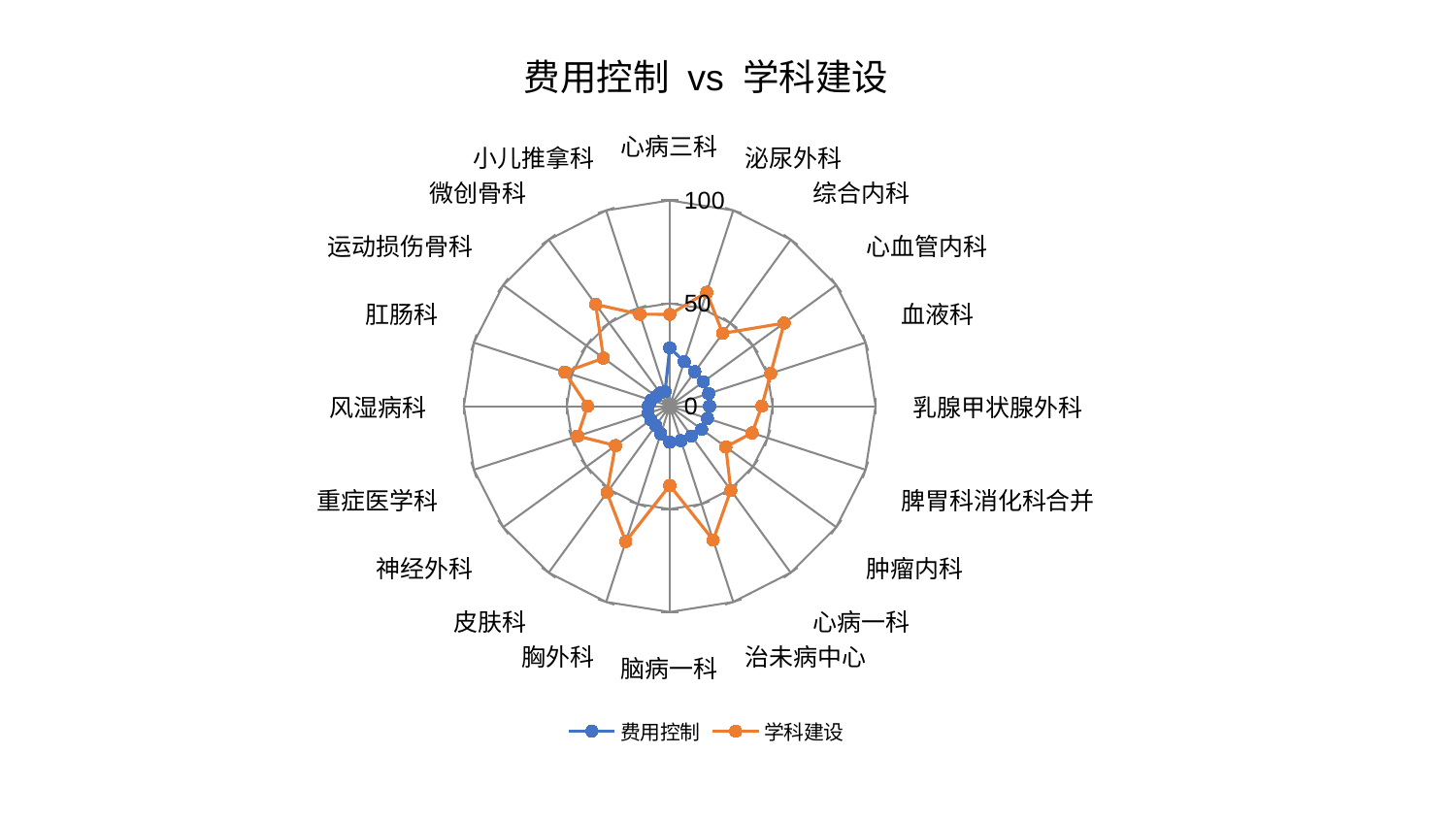

### Chart: 费用控制 vs 学科建设

| Category | 费用控制 | 学科建设 |
|---|---|---|
| 心病三科 | 28.33549672892363 | 44.59696587668618 |
| 泌尿外科 | 22.79073035388889 | 58.19733962770981 |
| 综合内科 | 20.710184497048164 | 43.76856693188501 |
| 心血管内科 | 20.252832659619504 | 68.72284570403382 |
| 血液科 | 19.879464323959592 | 51.587800956165594 |
| 乳腺甲状腺外科 | 19.356063072313052 | 44.76149293060662 |
| 脾胃科消化科合并 | 19.25148846260517 | 42.09511911944599 |
| 肿瘤内科 | 19.17685948828122 | 33.71067885656852 |
| 心病一科 | 17.92566299385592 | 50.50960159744473 |
| 治未病中心 | 17.615075128901783 | 68.39875391013786 |
| 脑病一科 | 17.478755369863688 | 38.52992888472922 |
| 胸外科 | 14.129533747170752 | 69.11666576775397 |
| 皮肤科 | 11.583699756714699 | 51.885031748843176 |
| 神经外科 | 11.25371535644407 | 32.55693631985723 |
| 重症医学科 | 11.042831005355508 | 47.023221686283776 |
| 风湿病科 | 10.432699541613845 | 39.900390067322924 |
| 肛肠科 | 9.462442618855578 | 53.576516814275095 |
| 运动损伤骨科 | 8.105524948910592 | 39.76685632616605 |
| 微创骨科 | 7.941015474835715 | 61.14762395722594 |
| 小儿推拿科 | 7.3871023200014205 | 47.00505766480931 |
41